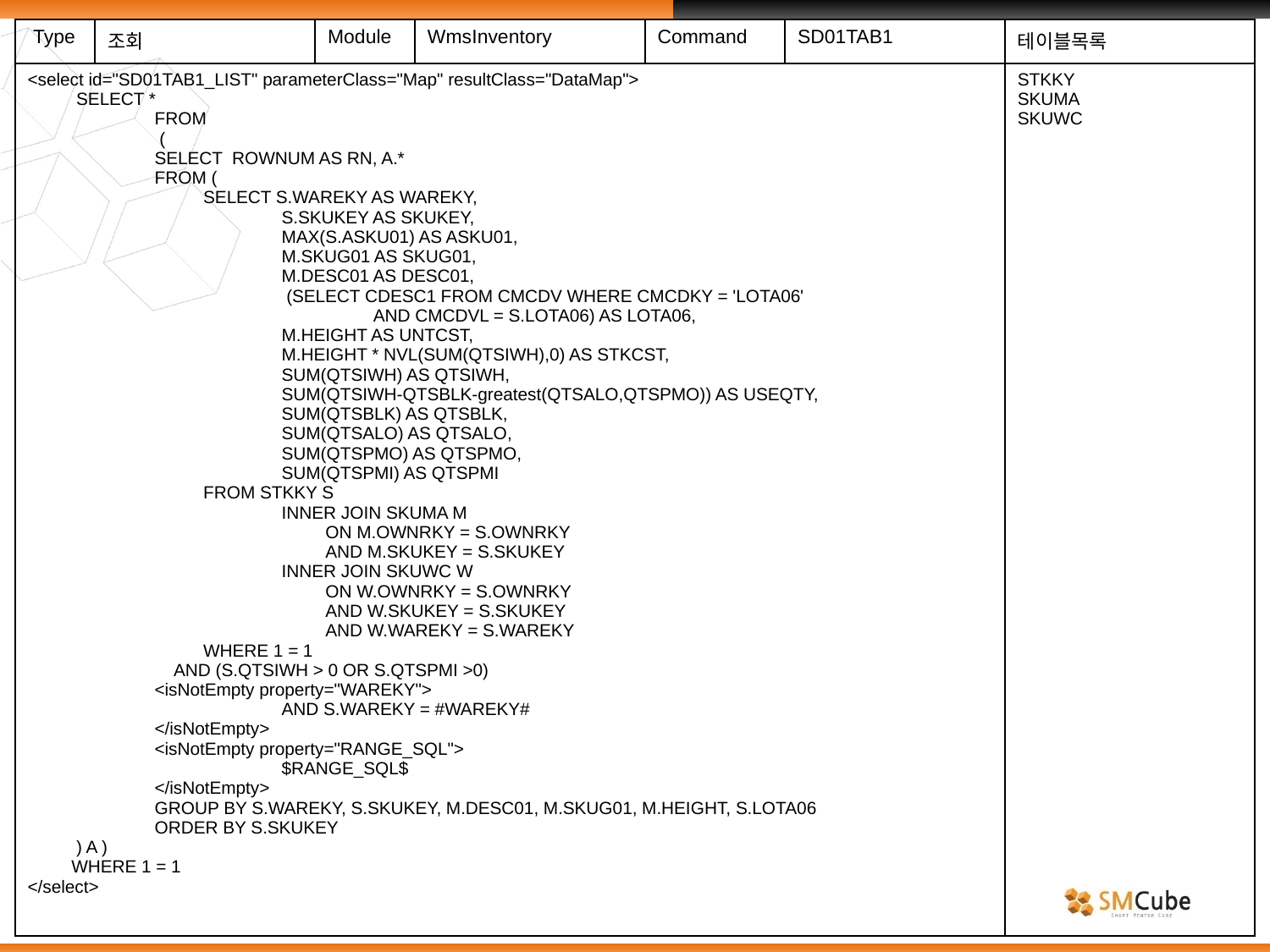

| Type | 조회 | Module | WmsInventory | Command | SD01TAB1 | 테이블목록 |
| --- | --- | --- | --- | --- | --- | --- |
| <select id="SD01TAB1\_LIST" parameterClass="Map" resultClass="DataMap"> SELECT \* FROM ( SELECT ROWNUM AS RN, A.\* FROM ( SELECT S.WAREKY AS WAREKY, S.SKUKEY AS SKUKEY, MAX(S.ASKU01) AS ASKU01, M.SKUG01 AS SKUG01, M.DESC01 AS DESC01, (SELECT CDESC1 FROM CMCDV WHERE CMCDKY = 'LOTA06' AND CMCDVL = S.LOTA06) AS LOTA06, M.HEIGHT AS UNTCST, M.HEIGHT \* NVL(SUM(QTSIWH),0) AS STKCST, SUM(QTSIWH) AS QTSIWH, SUM(QTSIWH-QTSBLK-greatest(QTSALO,QTSPMO)) AS USEQTY, SUM(QTSBLK) AS QTSBLK, SUM(QTSALO) AS QTSALO, SUM(QTSPMO) AS QTSPMO, SUM(QTSPMI) AS QTSPMI FROM STKKY S INNER JOIN SKUMA M ON M.OWNRKY = S.OWNRKY AND M.SKUKEY = S.SKUKEY INNER JOIN SKUWC W ON W.OWNRKY = S.OWNRKY AND W.SKUKEY = S.SKUKEY AND W.WAREKY = S.WAREKY WHERE 1 = 1 AND (S.QTSIWH > 0 OR S.QTSPMI >0) <isNotEmpty property="WAREKY"> AND S.WAREKY = #WAREKY# </isNotEmpty> <isNotEmpty property="RANGE\_SQL"> $RANGE\_SQL$ </isNotEmpty> GROUP BY S.WAREKY, S.SKUKEY, M.DESC01, M.SKUG01, M.HEIGHT, S.LOTA06 ORDER BY S.SKUKEY ) A ) WHERE 1 = 1 </select> |  |  |  |  |  | STKKY SKUMA SKUWC |